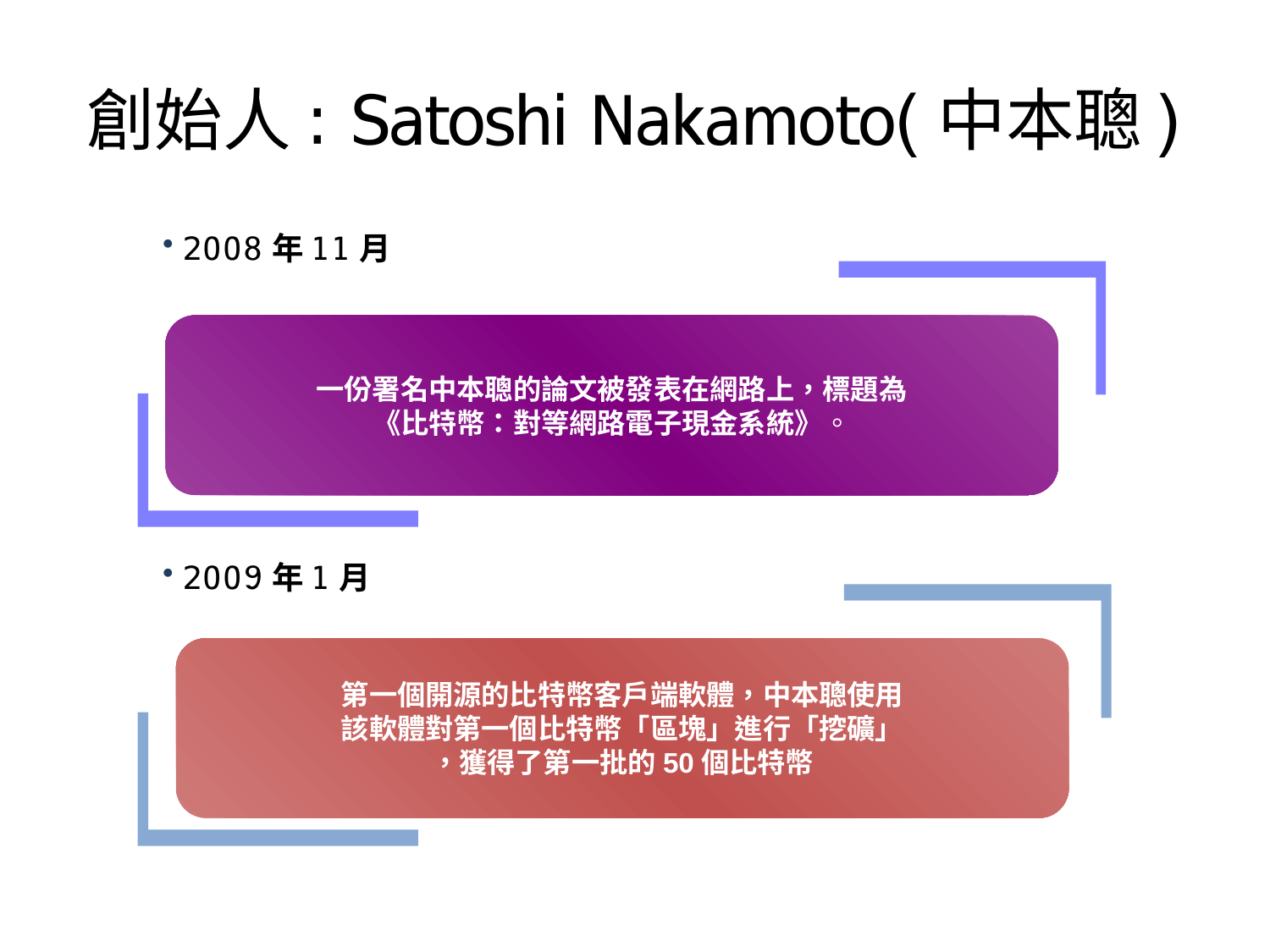

# 創始人: Satoshi Nakamoto(中本聰)
 2008年11月

一份署名中本聰的論文被發表在網路上，標題為
《比特幣：對等網路電子現金系統》。

 2009年1月

第一個開源的比特幣客戶端軟體，中本聰使用
該軟體對第一個比特幣「區塊」進行「挖礦」
，獲得了第一批的50個比特幣